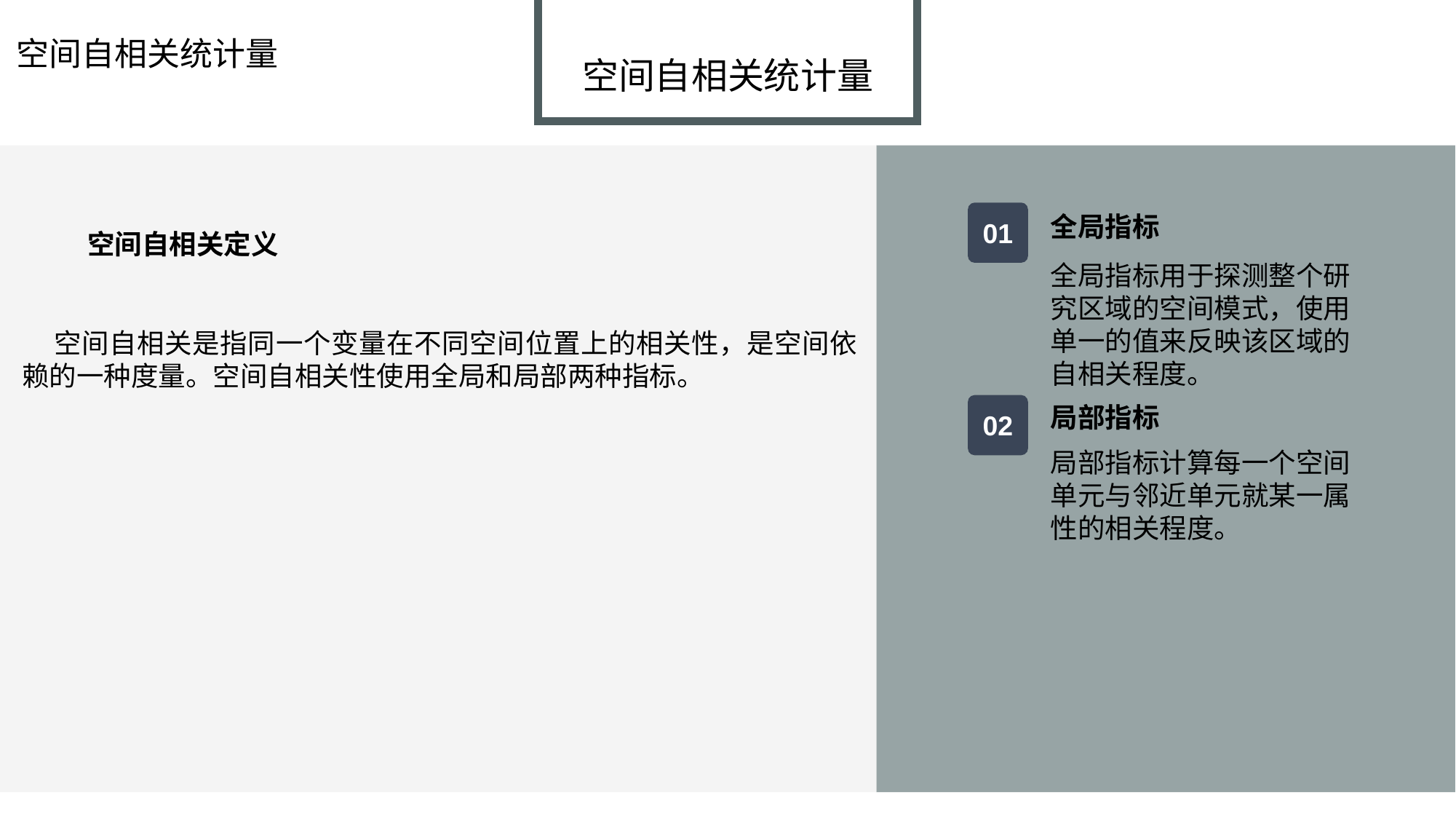

空间自相关统计量
空间自相关统计量

01
全局指标
空间自相关定义
全局指标用于探测整个研究区域的空间模式，使用单一的值来反映该区域的自相关程度。
空间自相关是指同一个变量在不同空间位置上的相关性，是空间依赖的一种度量。空间自相关性使用全局和局部两种指标。
02
局部指标
局部指标计算每一个空间单元与邻近单元就某一属性的相关程度。